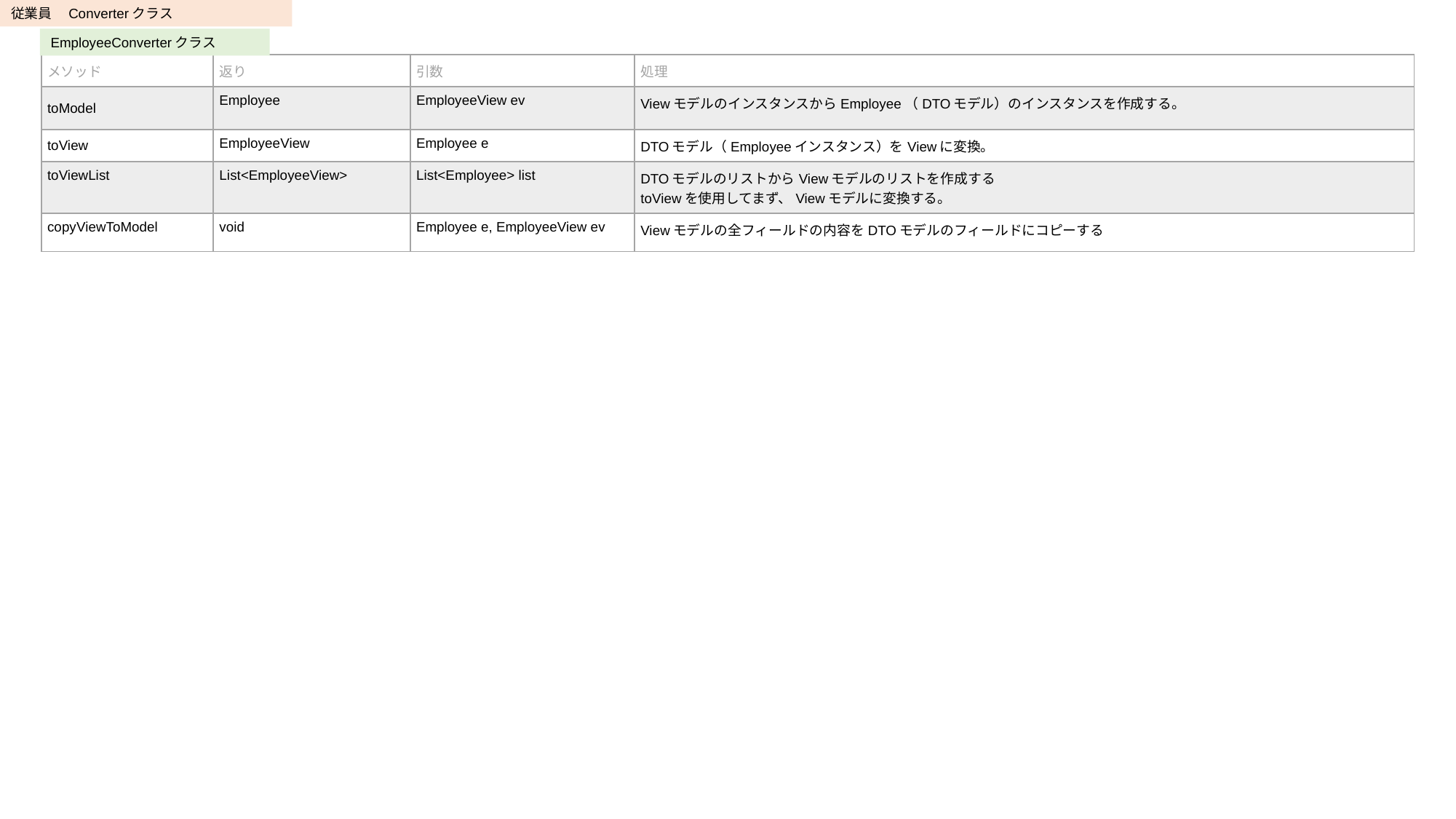

従業員　Converterクラス
EmployeeConverterクラス
| メソッド | 返り | 引数 | 処理 |
| --- | --- | --- | --- |
| toModel | Employee | EmployeeView ev | ViewモデルのインスタンスからEmployee（DTOモデル）のインスタンスを作成する。 |
| toView | EmployeeView | Employee e | DTOモデル（Employeeインスタンス）をViewに変換。 |
| toViewList | List<EmployeeView> | List<Employee> list | DTOモデルのリストからViewモデルのリストを作成する toViewを使用してまず、Viewモデルに変換する。 |
| copyViewToModel | void | Employee e, EmployeeView ev | Viewモデルの全フィールドの内容をDTOモデルのフィールドにコピーする |